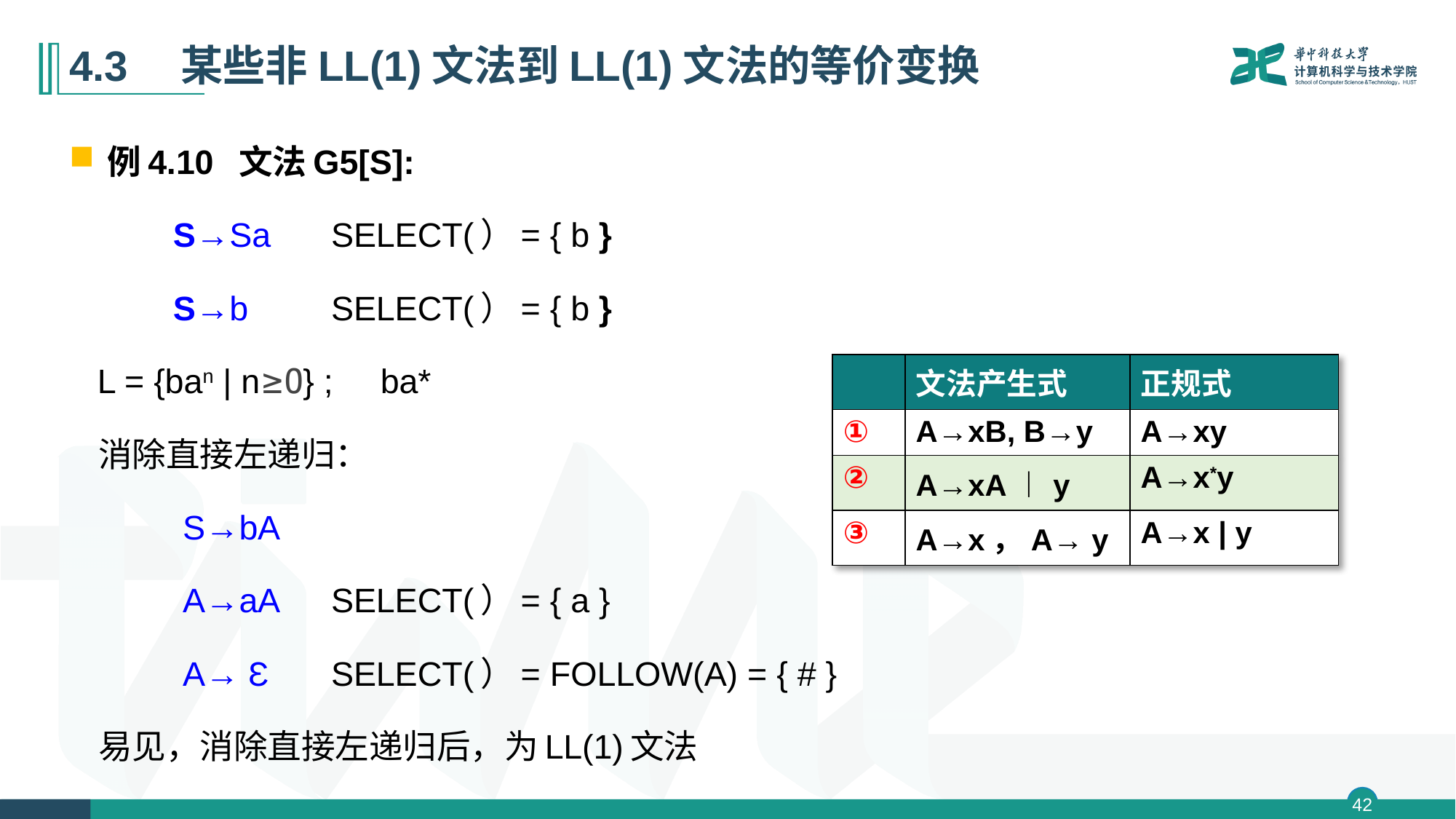

# 4.3　某些非LL(1)文法到LL(1)文法的等价变换
例4.10  文法G5[S]:
           S→Sa  	SELECT(）= { b }
           S→b    	SELECT(）= { b }
   L = {ban | n≥0} ;     ba*
   消除直接左递归：
            S→bA
            A→aA  	SELECT(）= { a }
            A→ Ɛ    	SELECT(）= FOLLOW(A) = { # }
   易见，消除直接左递归后，为LL(1)文法

|  | 文法产生式 | 正规式 |
| --- | --- | --- |
| ① | A→xB, B→y | A→xy |
| ② | A→xA︱y | A→x\*y |
| ③ | A→x，A→ y | A→x | y |